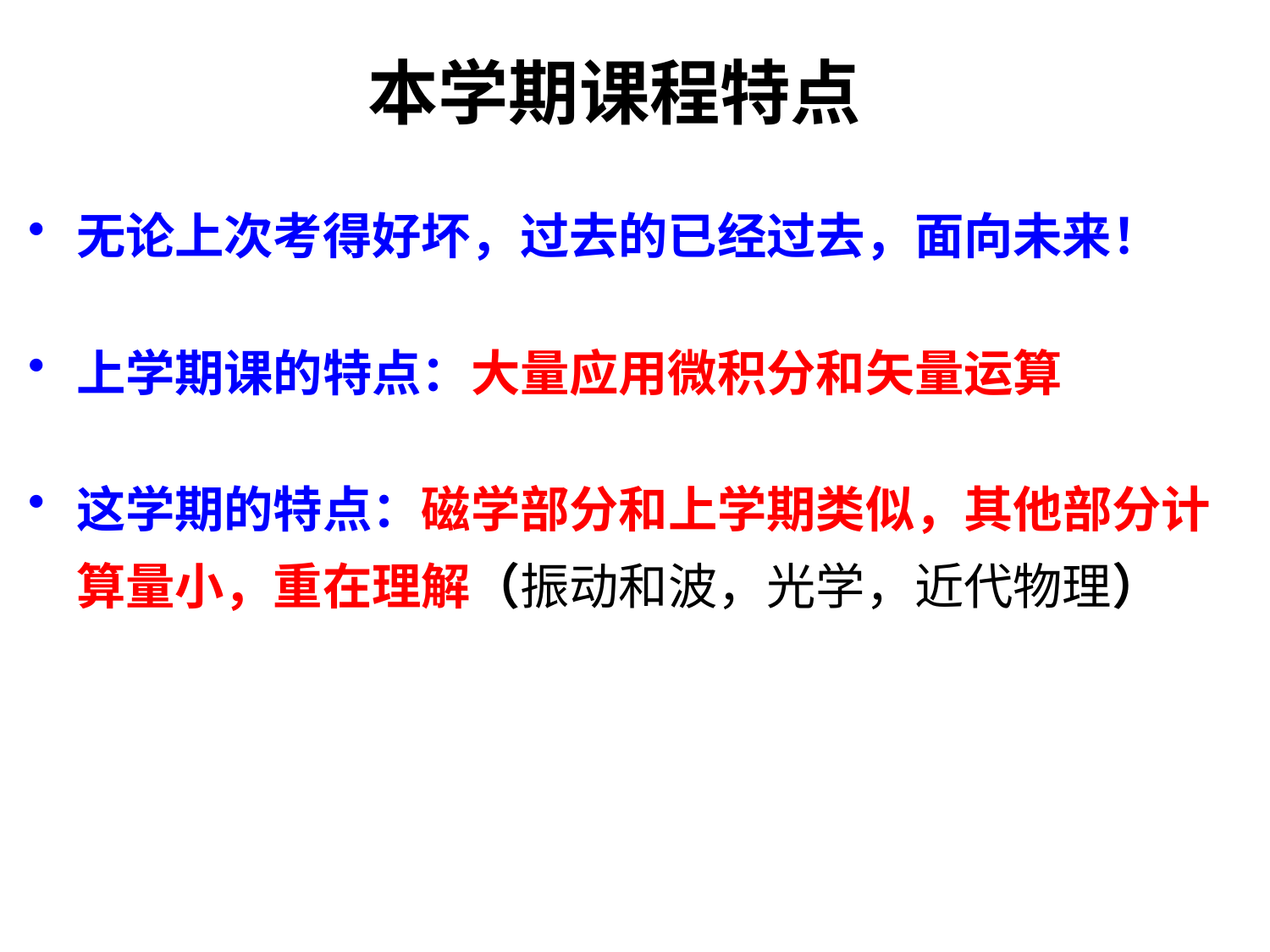

# 本学期课程特点
无论上次考得好坏，过去的已经过去，面向未来！

上学期课的特点：大量应用微积分和矢量运算

这学期的特点：磁学部分和上学期类似，其他部分计算量小，重在理解（振动和波，光学，近代物理）